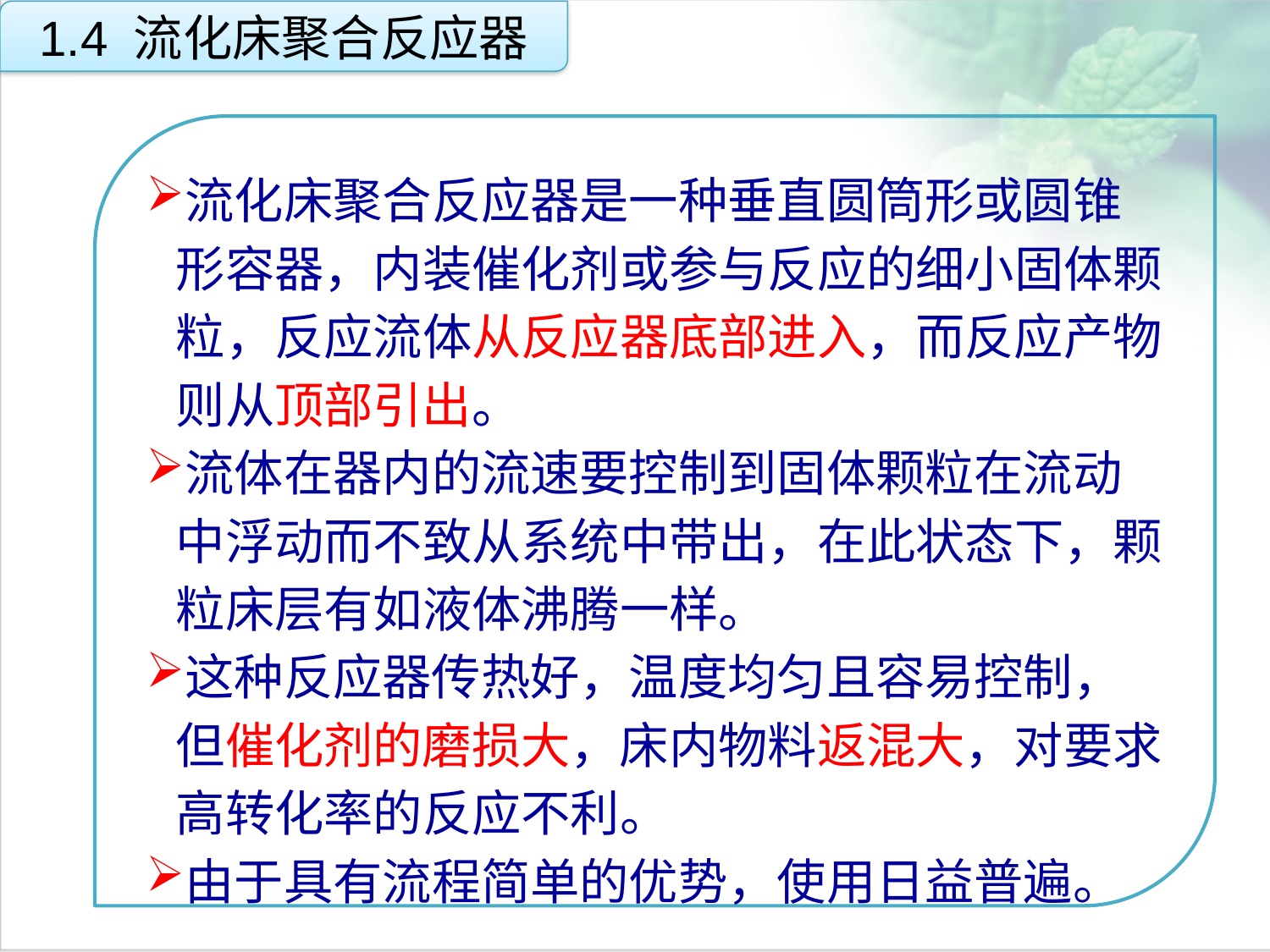

1.4 流化床聚合反应器
流化床聚合反应器是一种垂直圆筒形或圆锥形容器，内装催化剂或参与反应的细小固体颗粒，反应流体从反应器底部进入，而反应产物则从顶部引出。
流体在器内的流速要控制到固体颗粒在流动中浮动而不致从系统中带出，在此状态下，颗粒床层有如液体沸腾一样。
这种反应器传热好，温度均匀且容易控制，但催化剂的磨损大，床内物料返混大，对要求高转化率的反应不利。
由于具有流程简单的优势，使用日益普遍。
点击添加文本
点击添加文本
点击添加文本
点击添加文本